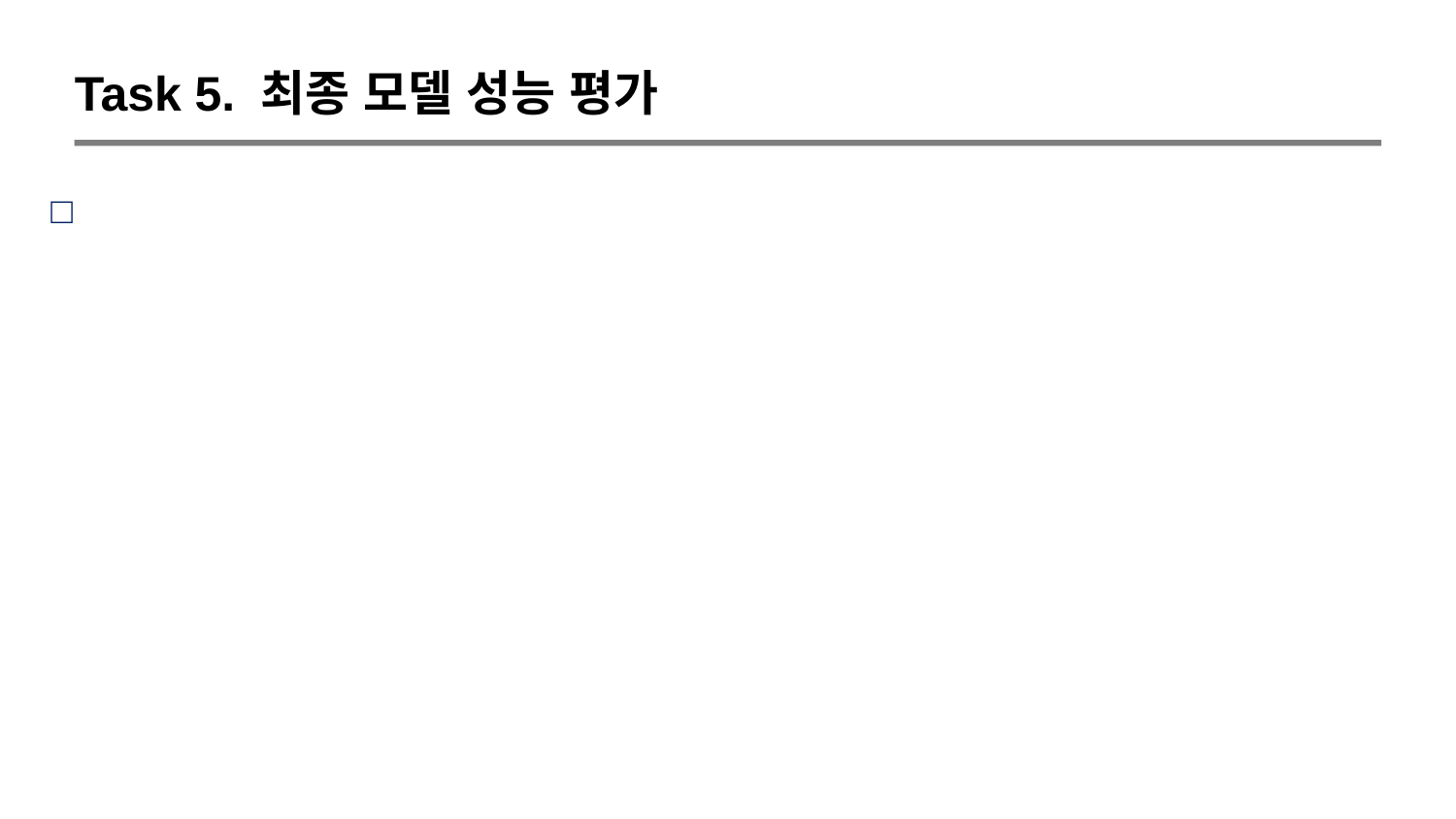

Task 5. 최종 모델 성능 평가
□